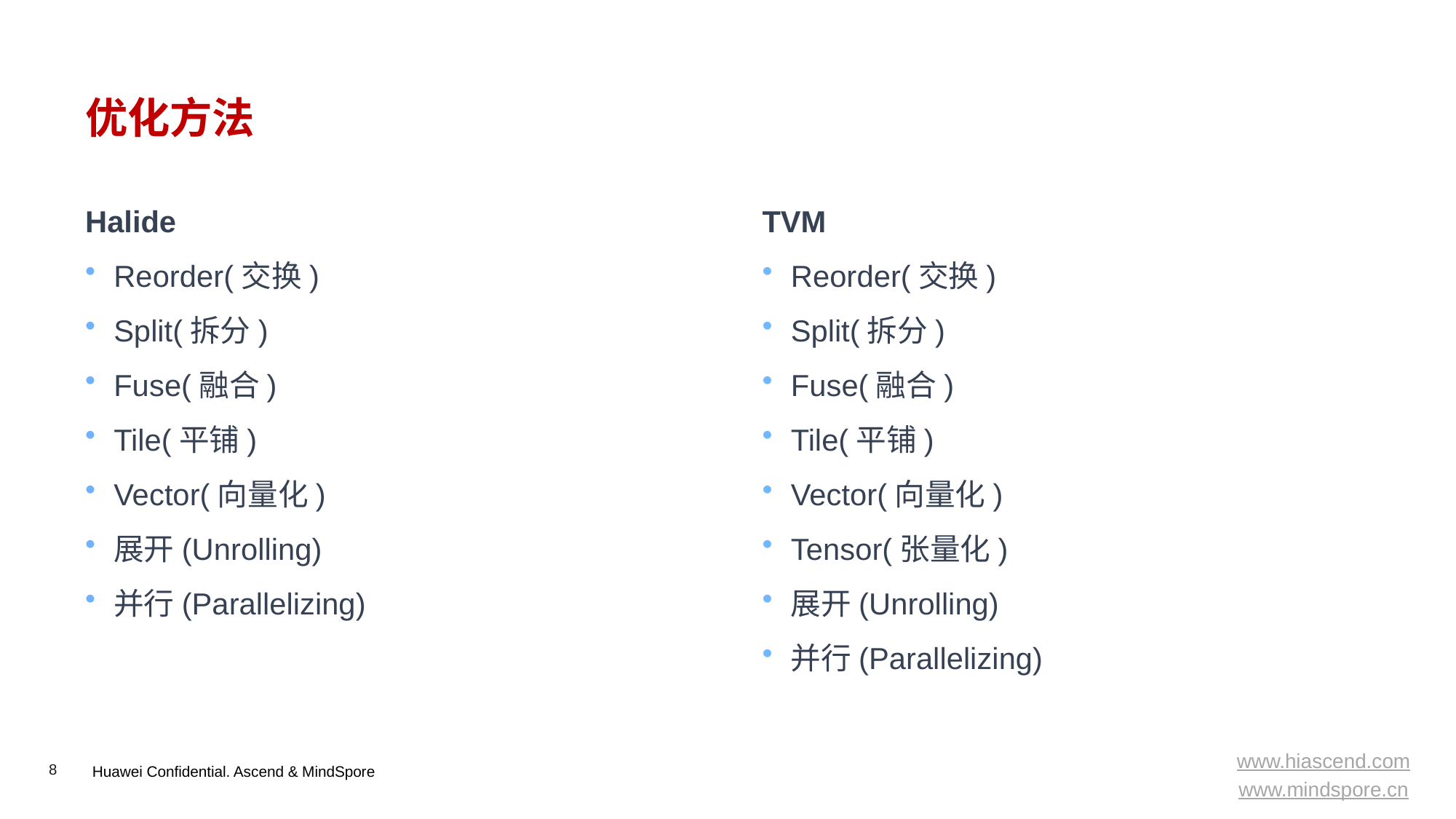

# 优化方法
Halide
Reorder(交换)
Split(拆分)
Fuse(融合)
Tile(平铺)
Vector(向量化)
展开(Unrolling)
并行(Parallelizing)

TVM
Reorder(交换)
Split(拆分)
Fuse(融合)
Tile(平铺)
Vector(向量化)
Tensor(张量化)
展开(Unrolling)
并行(Parallelizing)